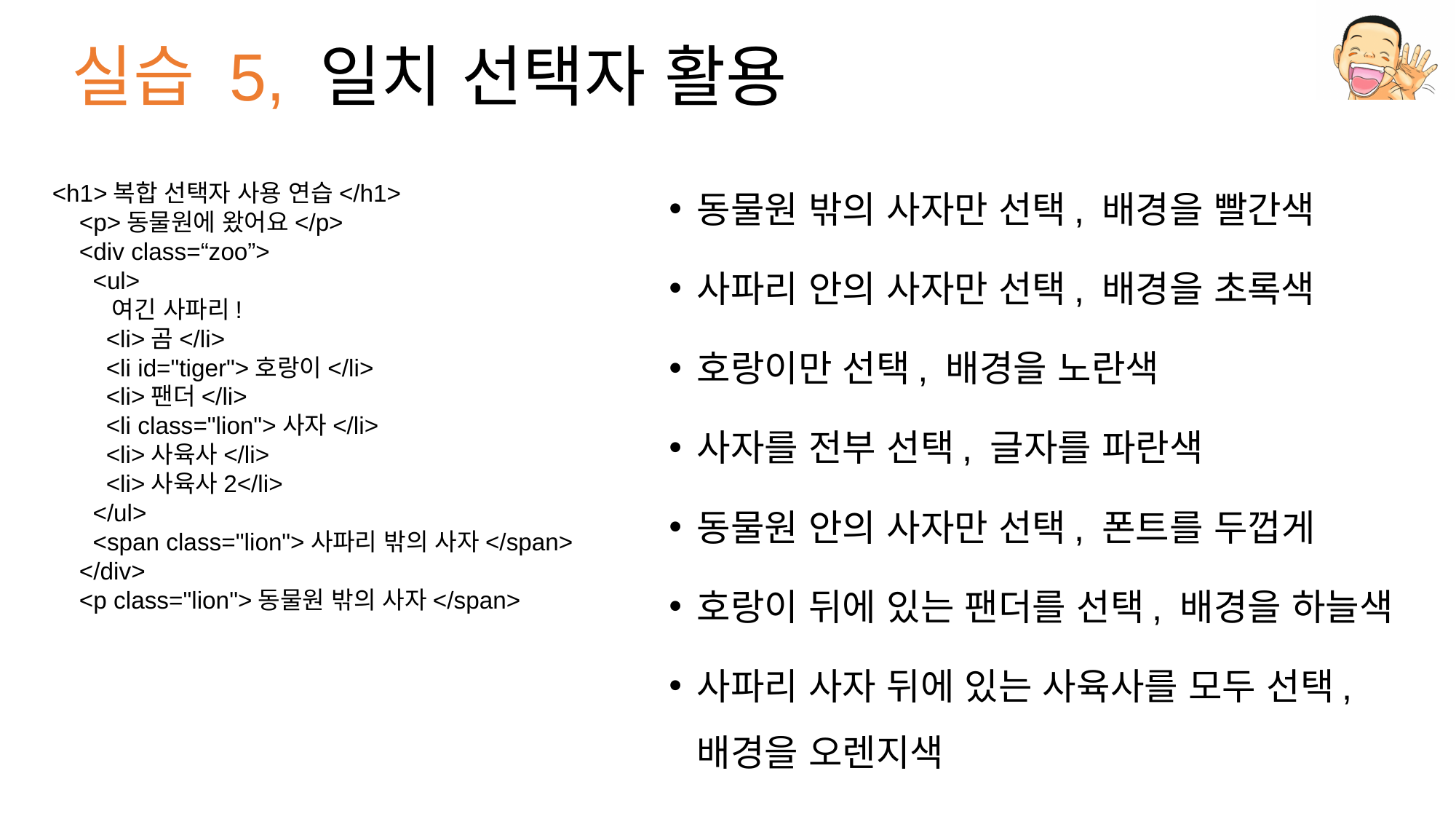

# 실습 5, 일치 선택자 활용
동물원 밖의 사자만 선택, 배경을 빨간색
사파리 안의 사자만 선택, 배경을 초록색
호랑이만 선택, 배경을 노란색
사자를 전부 선택, 글자를 파란색
동물원 안의 사자만 선택, 폰트를 두껍게
호랑이 뒤에 있는 팬더를 선택, 배경을 하늘색
사파리 사자 뒤에 있는 사육사를 모두 선택, 배경을 오렌지색
<h1>복합 선택자 사용 연습</h1>
    <p>동물원에 왔어요</p>
    <div class=“zoo”>
      <ul>
        여긴 사파리!
        <li>곰</li>
        <li id="tiger">호랑이</li>
        <li>팬더</li>
        <li class="lion">사자</li>
        <li>사육사</li>
        <li>사육사2</li>
      </ul>
      <span class="lion">사파리 밖의 사자</span>
    </div>
    <p class="lion">동물원 밖의 사자</span>